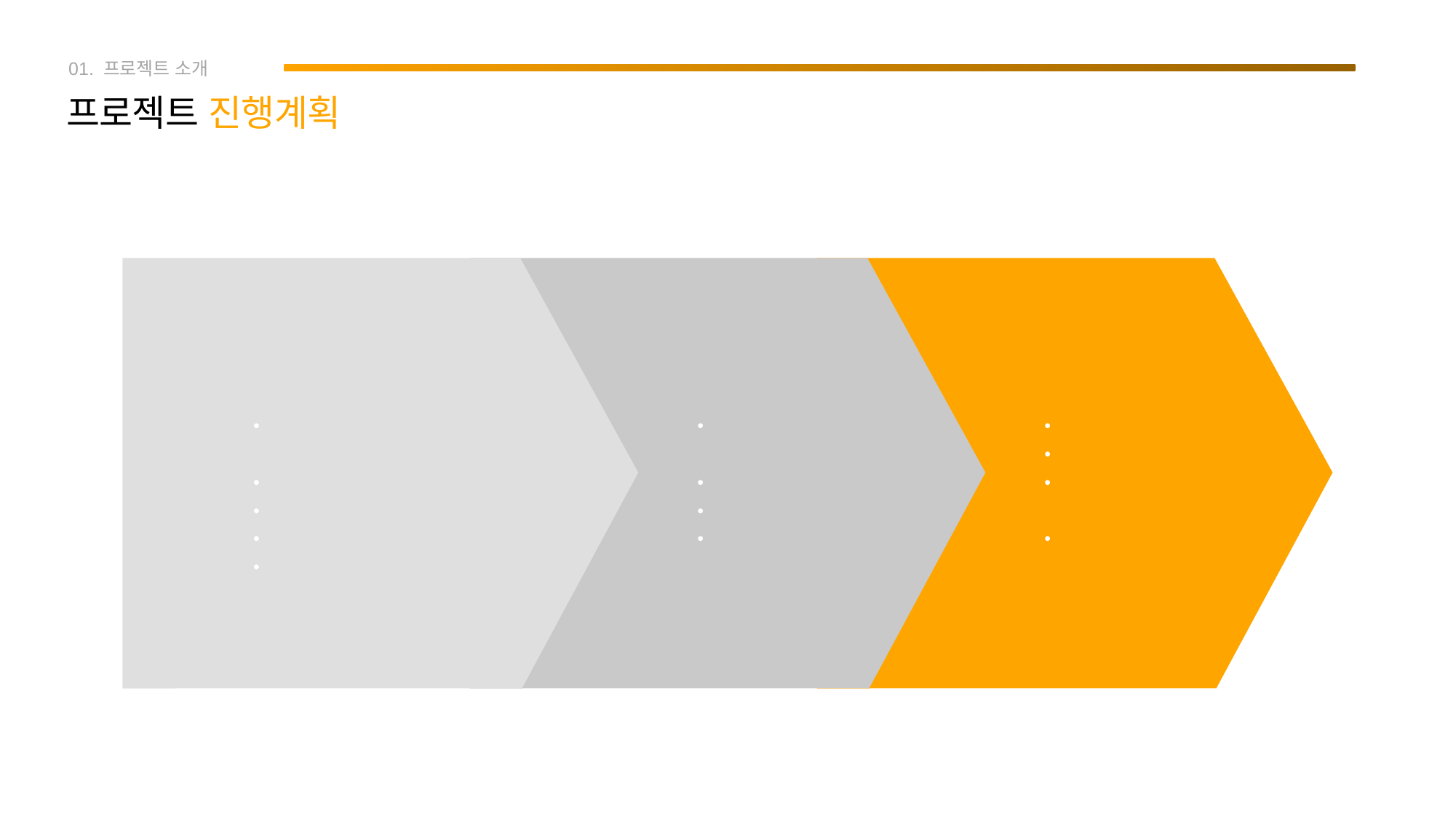

01. 프로젝트 소개

프로젝트 진행계획

기획
시장조사/경쟁사 조사
요구분석
IA 작성/ DB 설계
계획서 작성
일정 및 산출물 관리
디자인
디자인기획(UI설계)
시안과 와이어프레임
콘텐츠 개발
마크업
개발
개발 기획
프론트 엔드 코딩
백엔드 프로그래밍
테스트와 디버깅